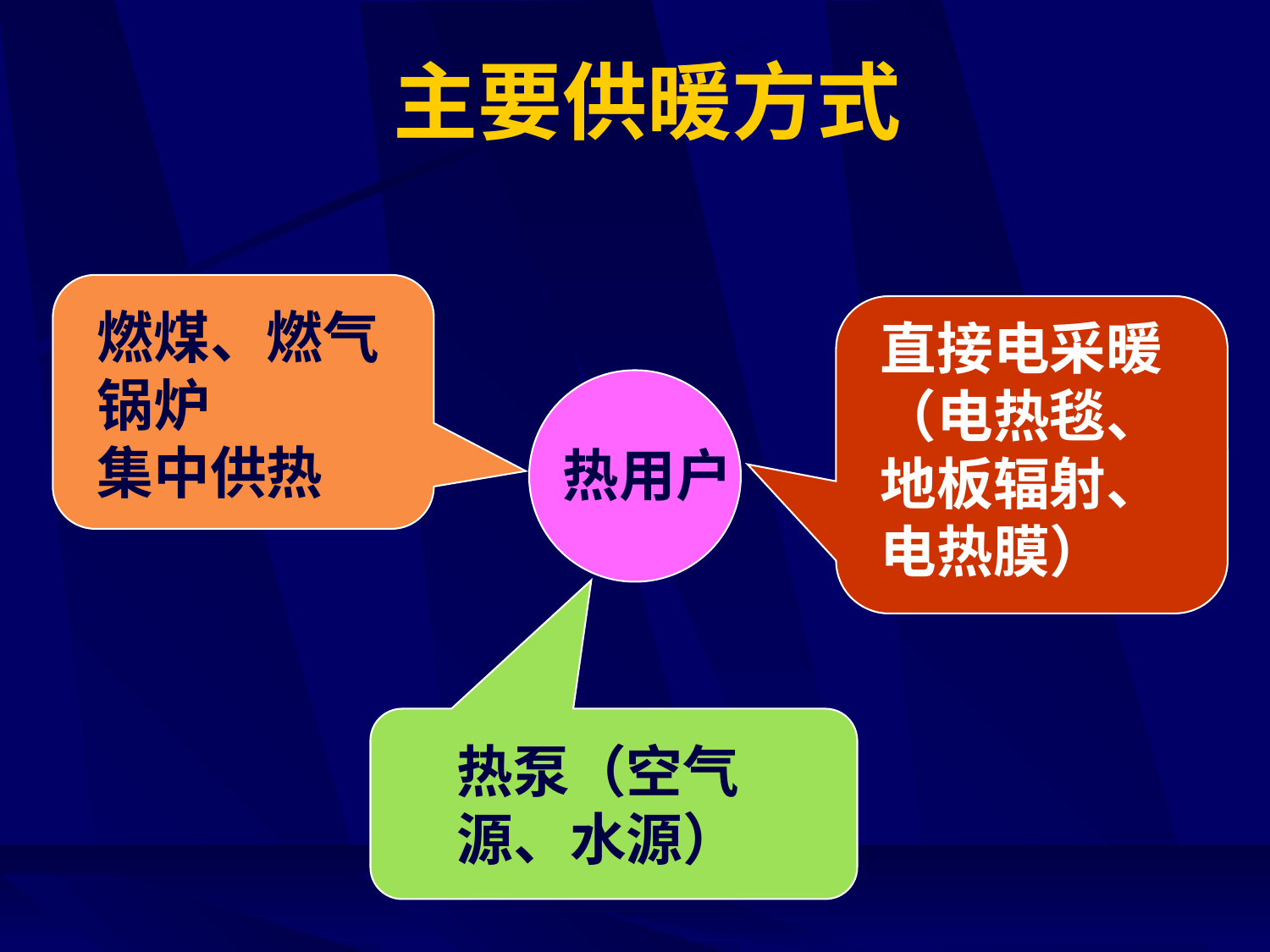

主要供暖方式

燃煤、燃气
锅炉
集中供热

直接电采暖
（电热毯、
地板辐射、
电热膜）

热用户

热泵（空气
源、水源）